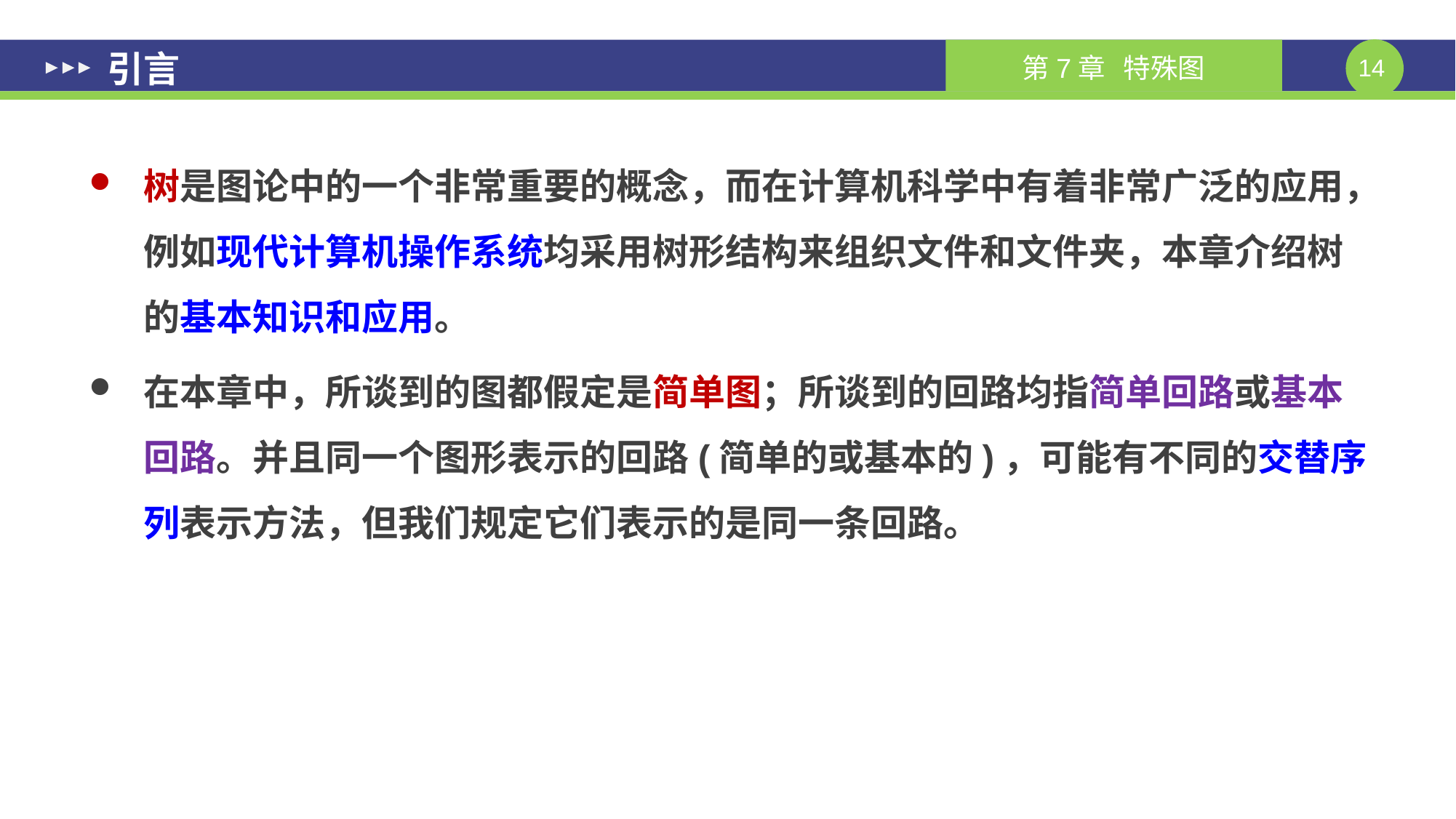

# 引言
树是图论中的一个非常重要的概念，而在计算机科学中有着非常广泛的应用，例如现代计算机操作系统均采用树形结构来组织文件和文件夹，本章介绍树的基本知识和应用。
在本章中，所谈到的图都假定是简单图；所谈到的回路均指简单回路或基本回路。并且同一个图形表示的回路(简单的或基本的)，可能有不同的交替序列表示方法，但我们规定它们表示的是同一条回路。